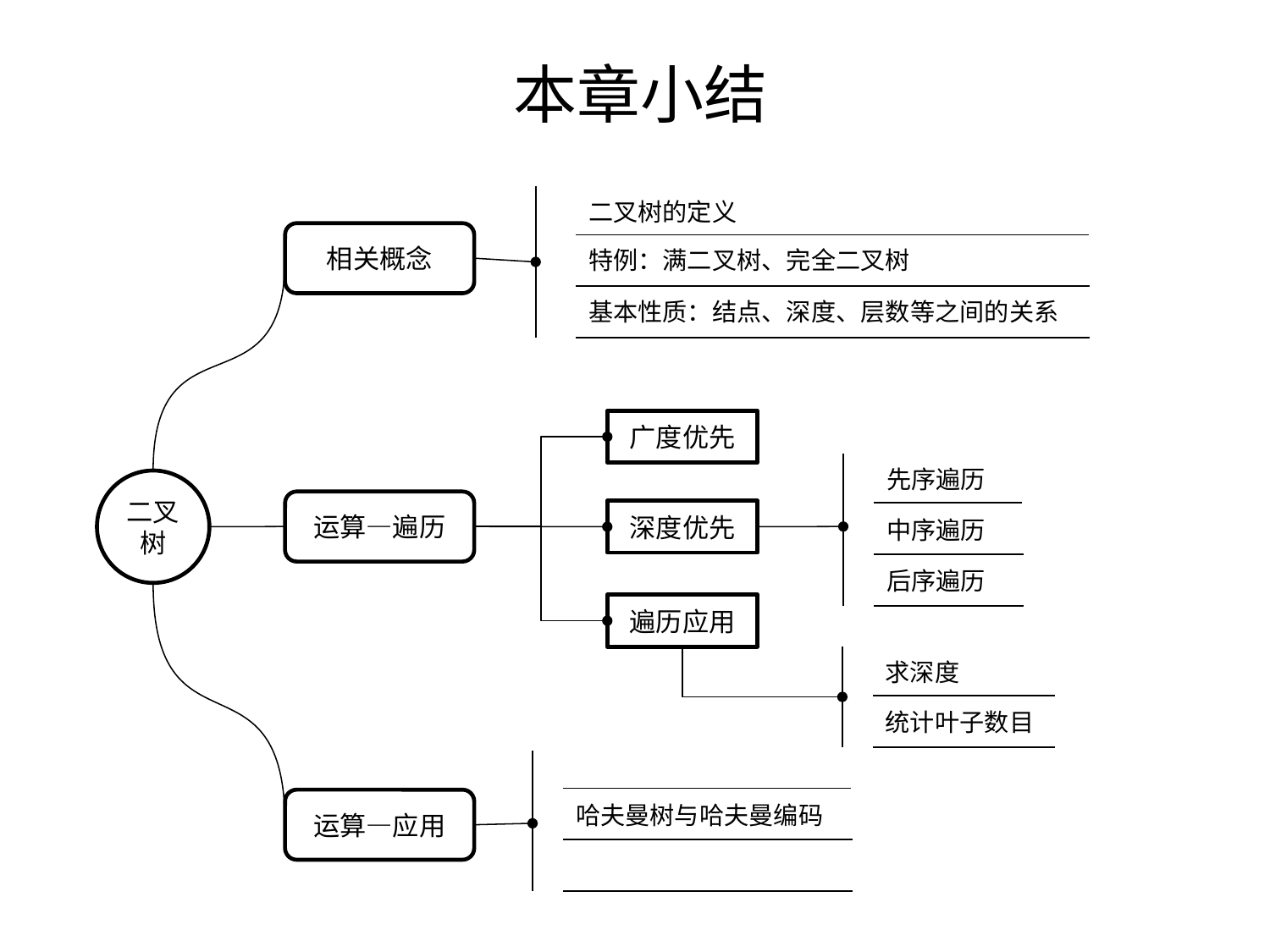

# 本章小结
|  | 二叉树的定义 |
| --- | --- |
|  | 特例：满二叉树、完全二叉树 |
|  | 基本性质：结点、深度、层数等之间的关系 |
相关概念
广度优先
|  | 先序遍历 |
| --- | --- |
|  | 中序遍历 |
|  | 后序遍历 |
二叉树
运算—遍历
深度优先
遍历应用
|  | 求深度 |
| --- | --- |
|  | 统计叶子数目 |
|  |  |
| --- | --- |
|  | 哈夫曼树与哈夫曼编码 |
|  |  |
运算—应用
186